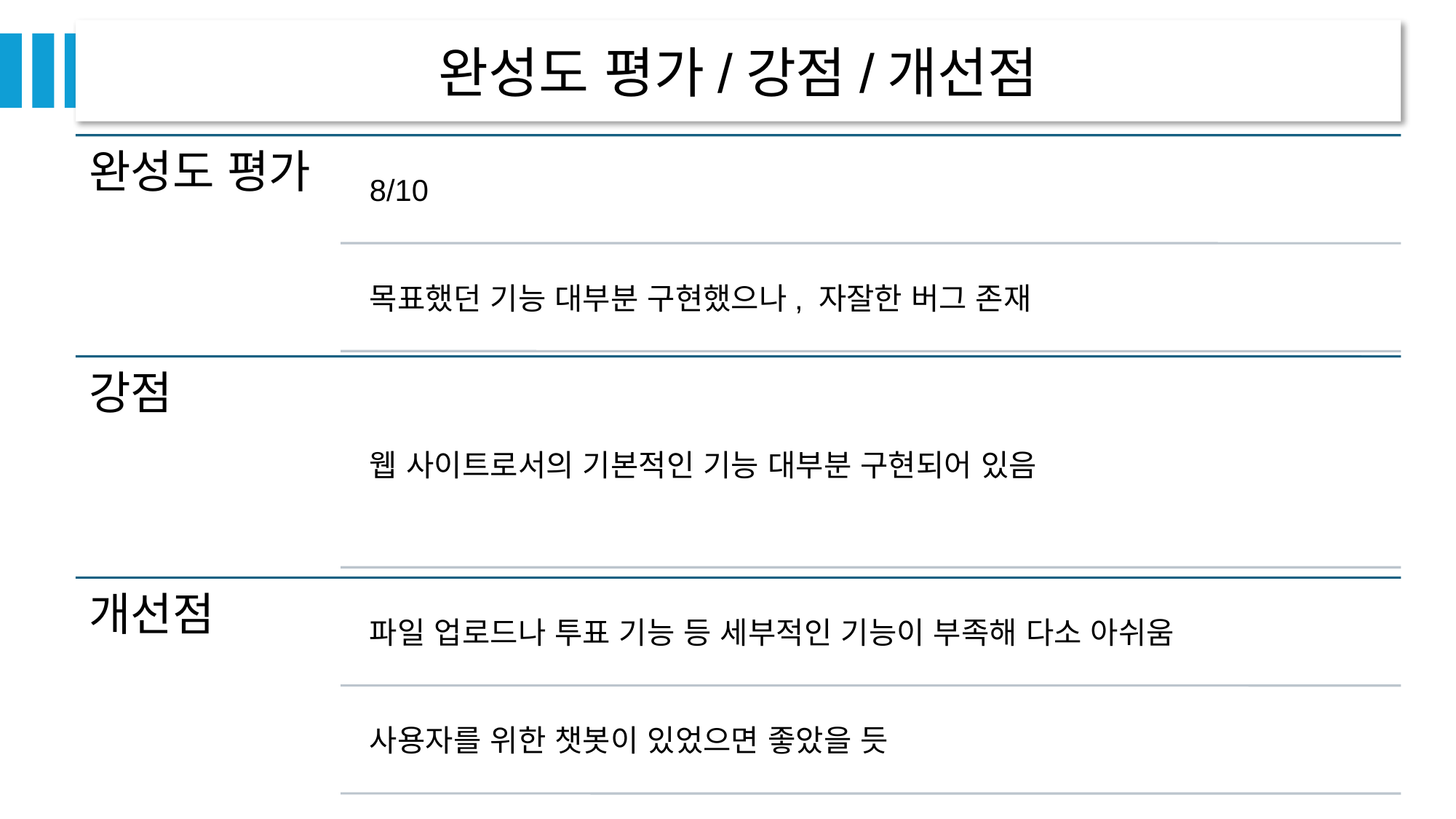

완성도 평가/강점/개선점

완성도 평가
8/10
목표했던 기능 대부분 구현했으나, 자잘한 버그 존재
강점
웹 사이트로서의 기본적인 기능 대부분 구현되어 있음
개선점
파일 업로드나 투표 기능 등 세부적인 기능이 부족해 다소 아쉬움
사용자를 위한 챗봇이 있었으면 좋았을 듯